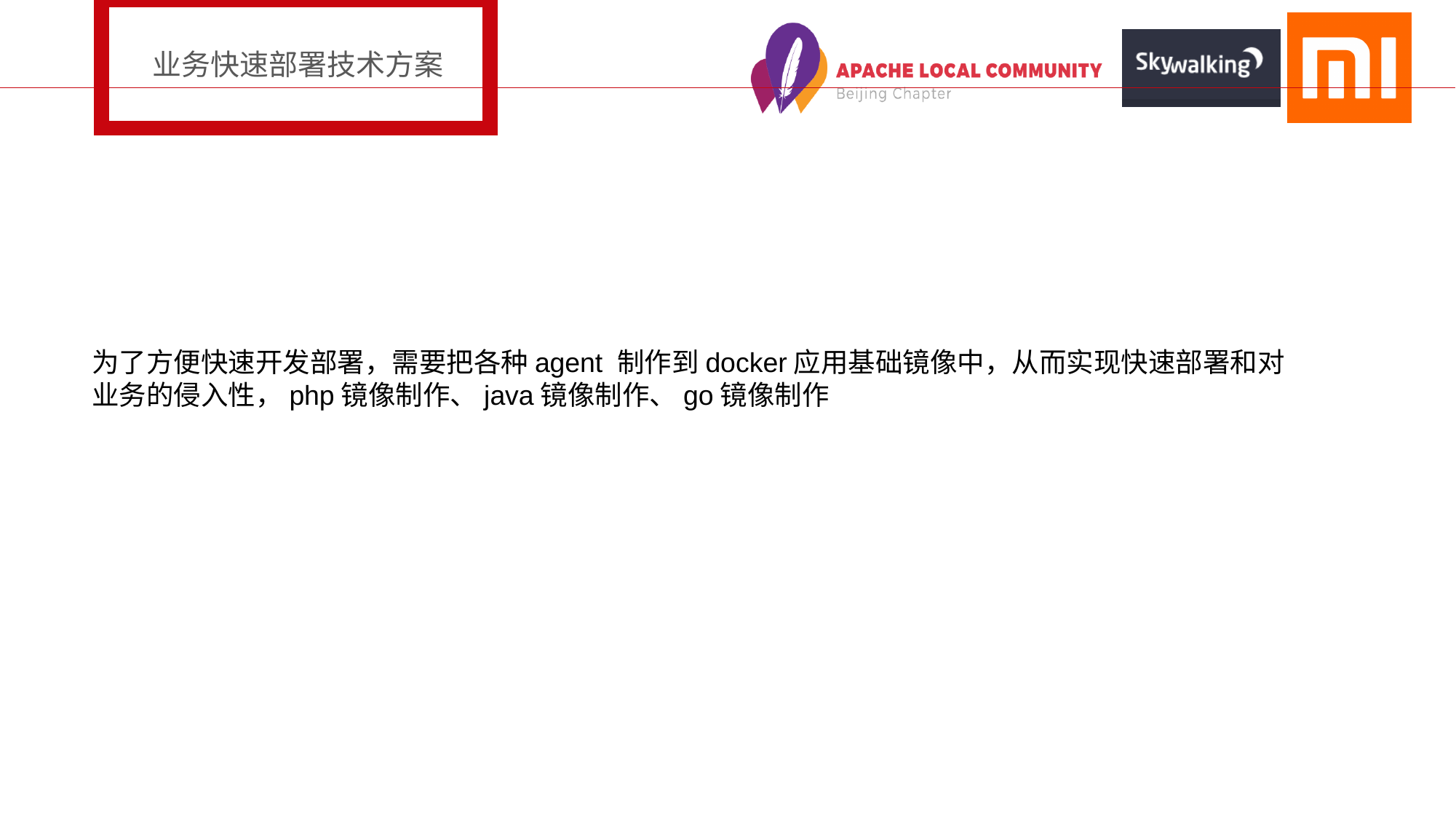

业务快速部署技术方案
为了方便快速开发部署，需要把各种agent 制作到docker应用基础镜像中，从而实现快速部署和对业务的侵入性，php镜像制作、java镜像制作、go镜像制作